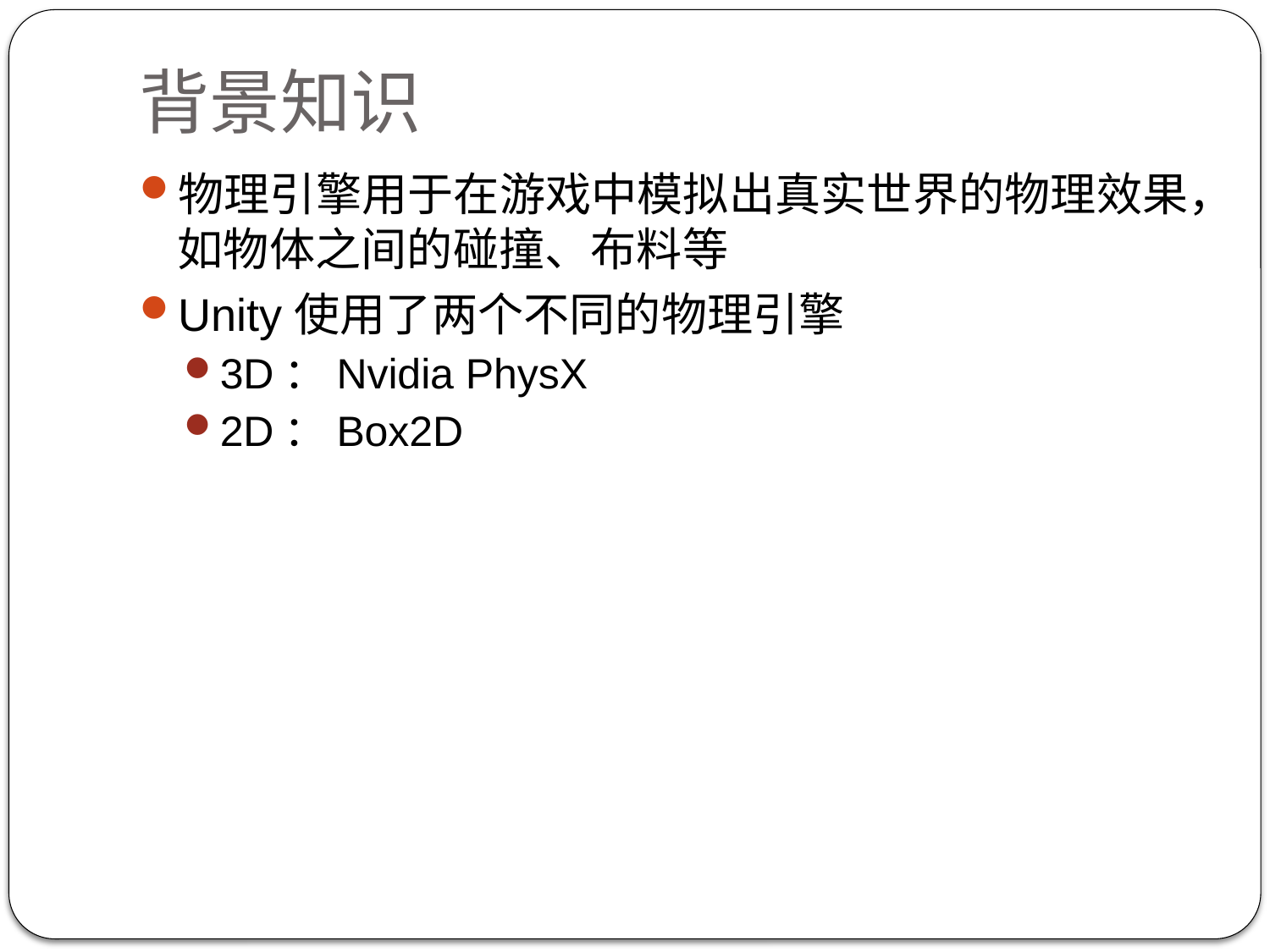

# 背景知识
物理引擎用于在游戏中模拟出真实世界的物理效果，如物体之间的碰撞、布料等
Unity使用了两个不同的物理引擎
3D：Nvidia PhysX
2D：Box2D